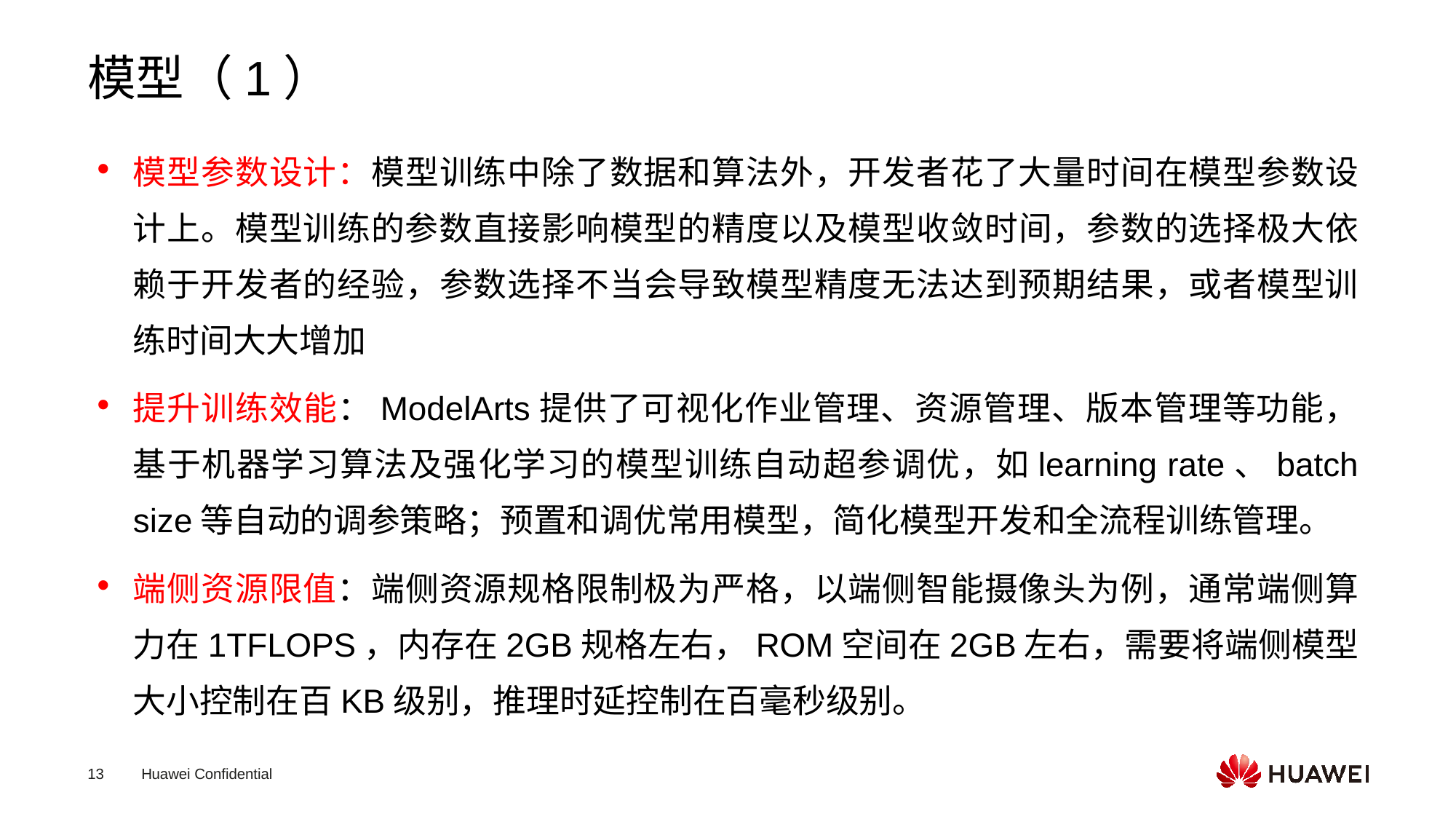

# 模型（1）
模型参数设计：模型训练中除了数据和算法外，开发者花了大量时间在模型参数设计上。模型训练的参数直接影响模型的精度以及模型收敛时间，参数的选择极大依赖于开发者的经验，参数选择不当会导致模型精度无法达到预期结果，或者模型训练时间大大增加
提升训练效能：ModelArts提供了可视化作业管理、资源管理、版本管理等功能，基于机器学习算法及强化学习的模型训练自动超参调优，如learning rate、batch size等自动的调参策略；预置和调优常用模型，简化模型开发和全流程训练管理。
端侧资源限值：端侧资源规格限制极为严格，以端侧智能摄像头为例，通常端侧算力在1TFLOPS，内存在2GB规格左右，ROM空间在2GB左右，需要将端侧模型大小控制在百KB级别，推理时延控制在百毫秒级别。